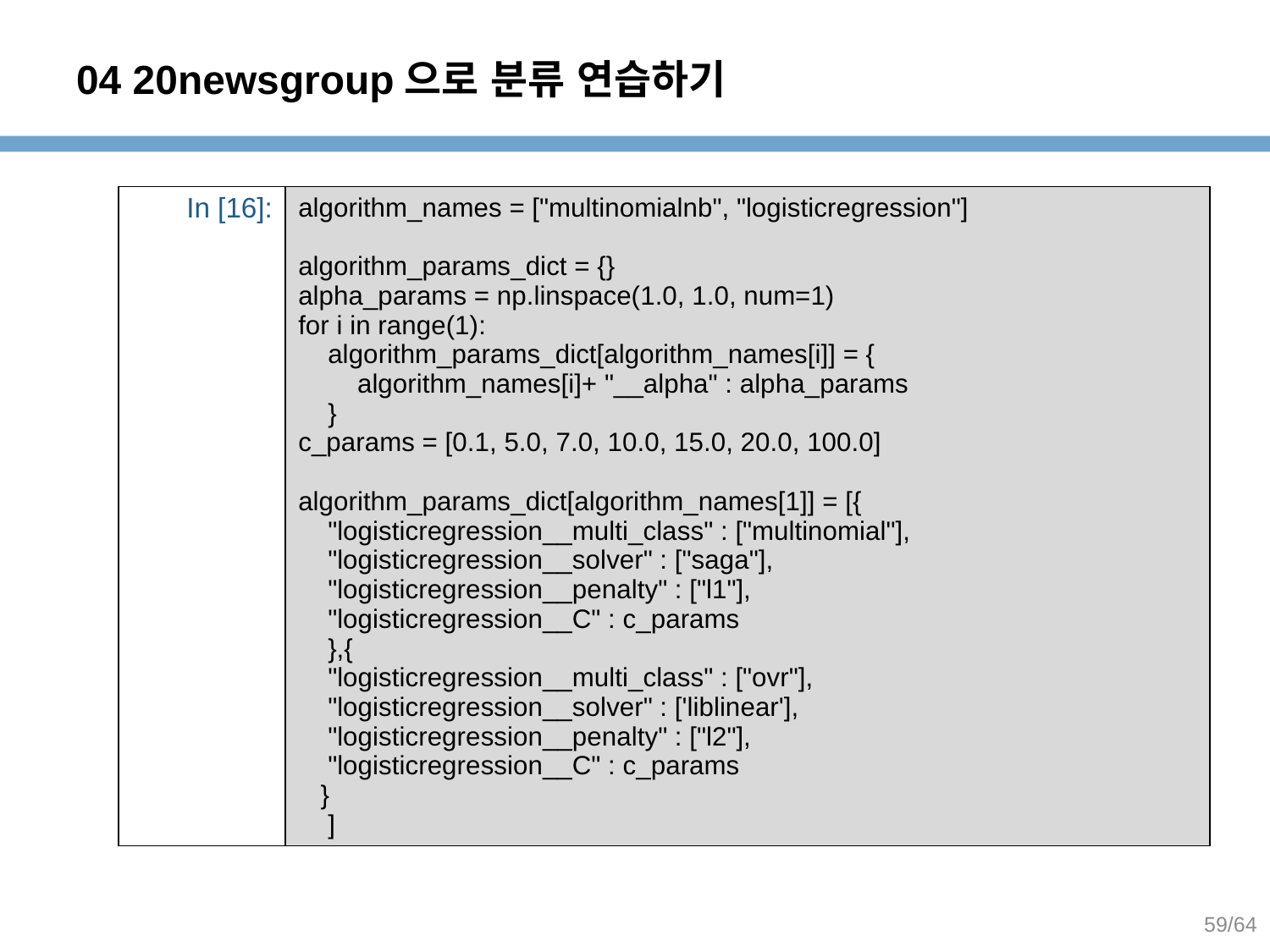

# 04 20newsgroup으로 분류 연습하기
| In [16]: | algorithm\_names = ["multinomialnb", "logisticregression"] algorithm\_params\_dict = {} alpha\_params = np.linspace(1.0, 1.0, num=1) for i in range(1): algorithm\_params\_dict[algorithm\_names[i]] = { algorithm\_names[i]+ "\_\_alpha" : alpha\_params } c\_params = [0.1, 5.0, 7.0, 10.0, 15.0, 20.0, 100.0] algorithm\_params\_dict[algorithm\_names[1]] = [{ "logisticregression\_\_multi\_class" : ["multinomial"], "logisticregression\_\_solver" : ["saga"], "logisticregression\_\_penalty" : ["l1"], "logisticregression\_\_C" : c\_params },{ "logisticregression\_\_multi\_class" : ["ovr"], "logisticregression\_\_solver" : ['liblinear'], "logisticregression\_\_penalty" : ["l2"], "logisticregression\_\_C" : c\_params } ] |
| --- | --- |
59/64